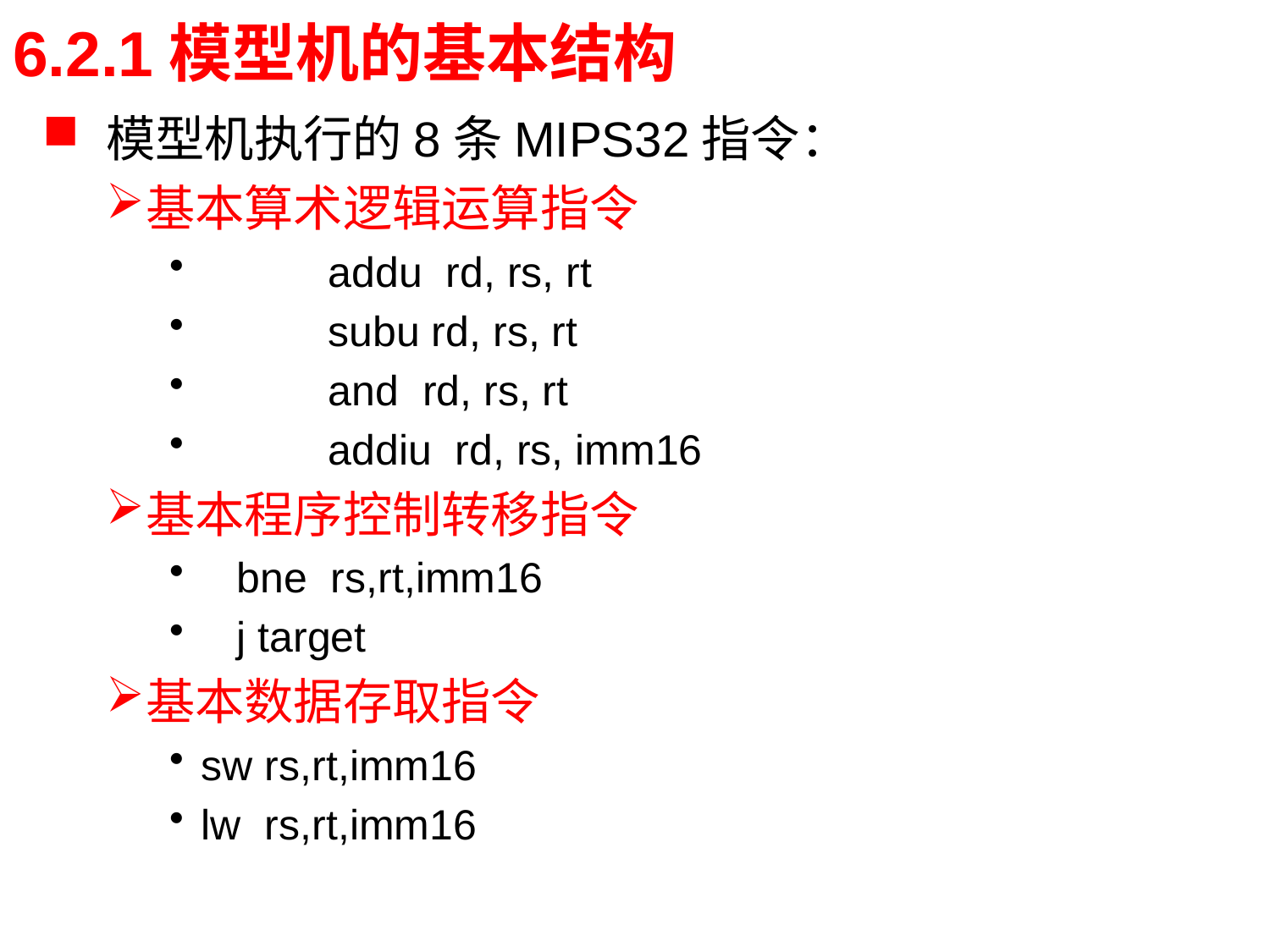

# 6.2.1模型机的基本结构
模型机执行的8条MIPS32指令：
基本算术逻辑运算指令
  	addu  rd, rs, rt
  	subu rd, rs, rt
  	and  rd, rs, rt
  	addiu  rd, rs, imm16
基本程序控制转移指令
   bne  rs,rt,imm16
   j target
基本数据存取指令
sw rs,rt,imm16
lw  rs,rt,imm16